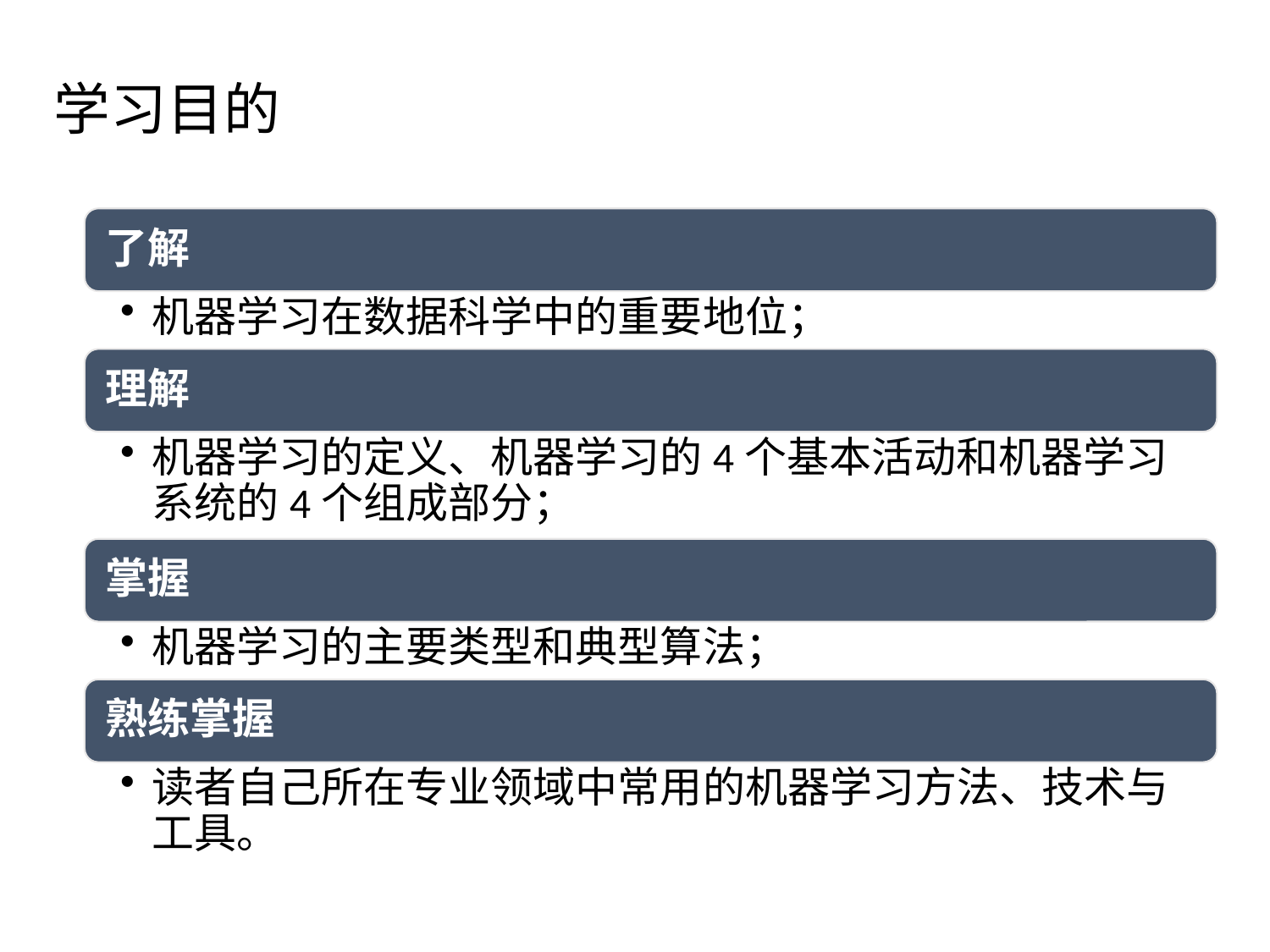

学习目的
# 学习目的
了解
机器学习在数据科学中的重要地位；
理解
机器学习的定义、机器学习的4个基本活动和机器学习系统的4个组成部分；
掌握
机器学习的主要类型和典型算法；
熟练掌握
读者自己所在专业领域中常用的机器学习方法、技术与工具。